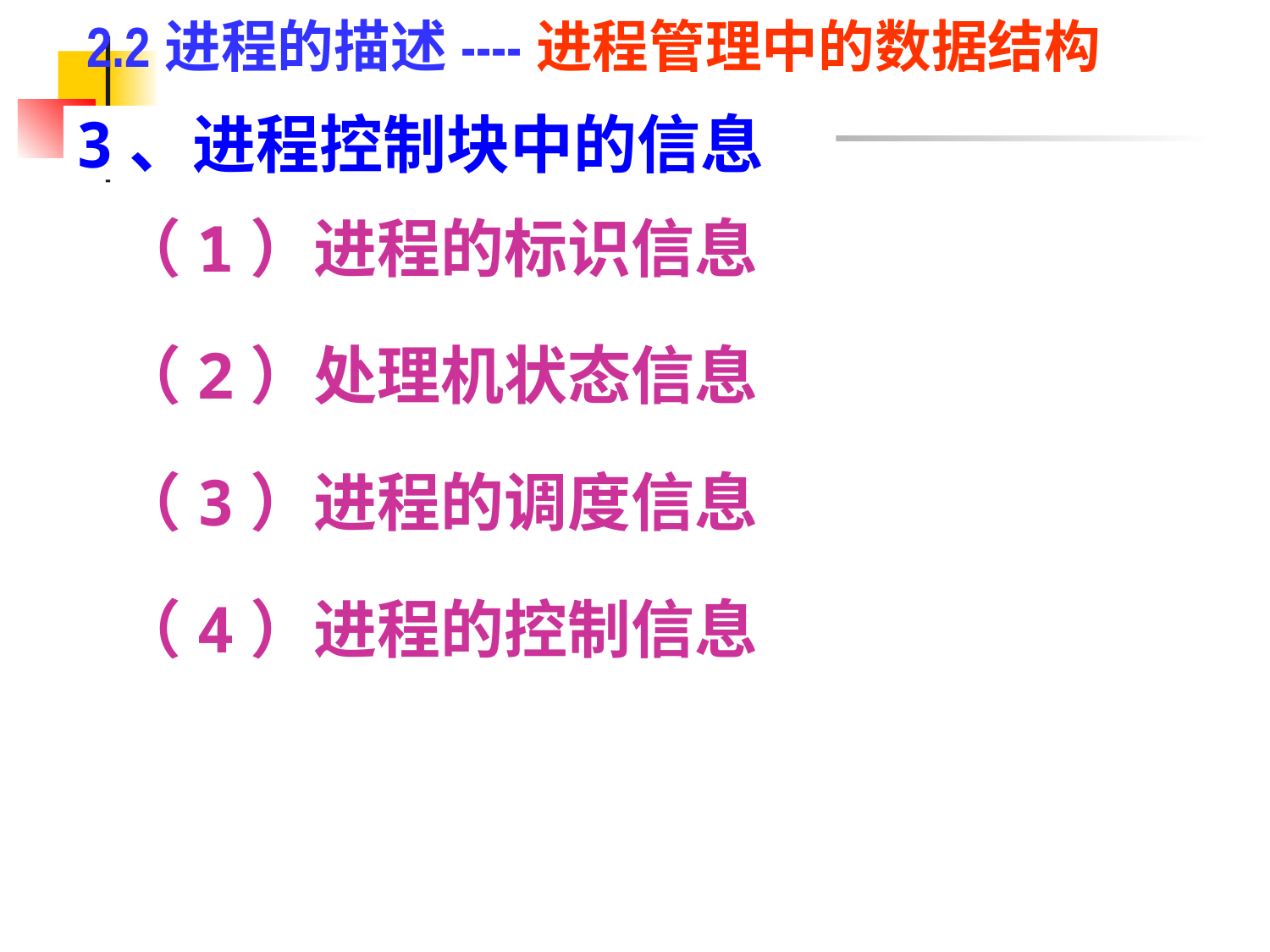

2.2进程的描述----进程管理中的数据结构
3、进程控制块中的信息
（1）进程的标识信息
（2）处理机状态信息
（3）进程的调度信息
（4）进程的控制信息